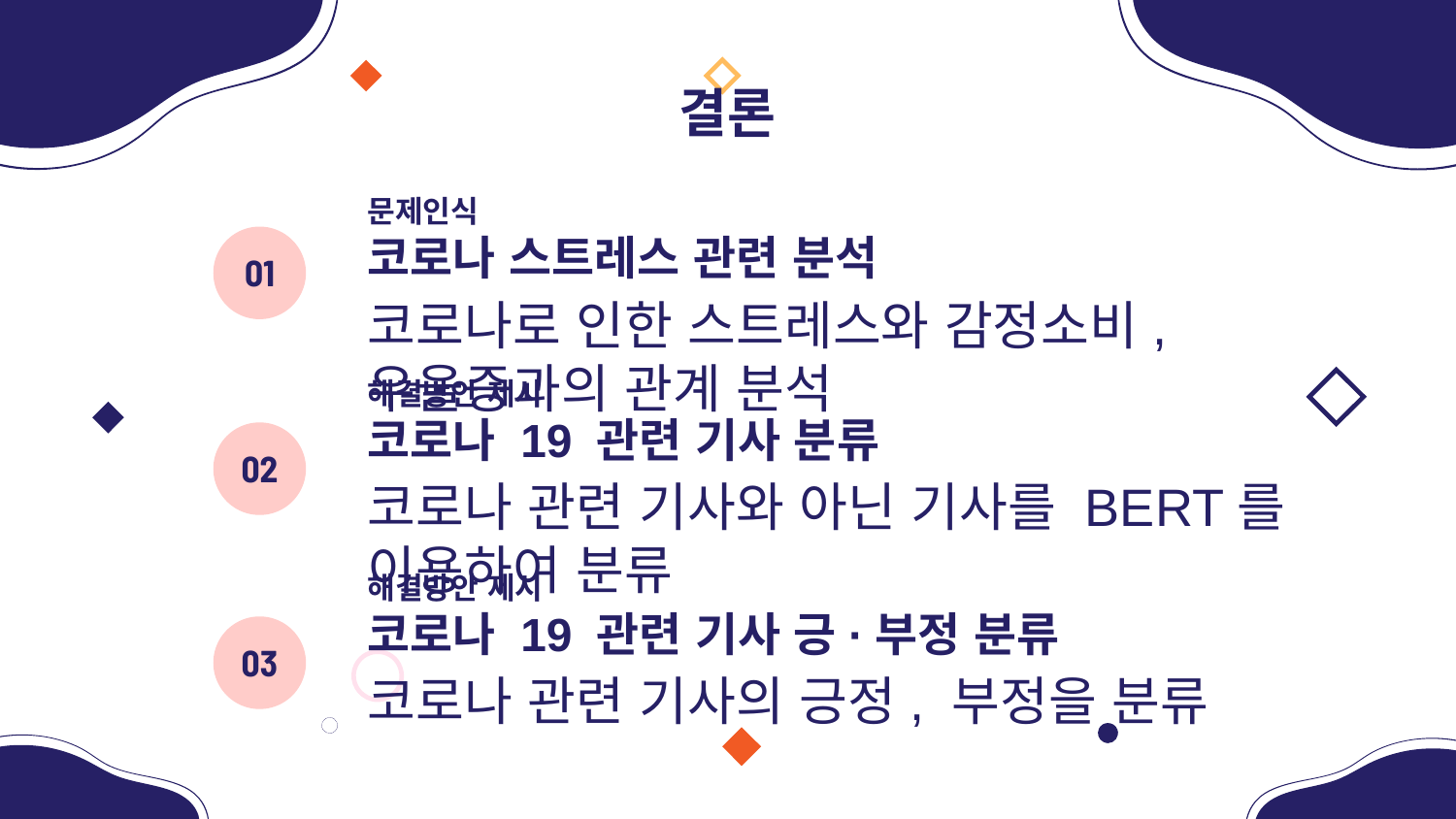

결론
문제인식
코로나 스트레스 관련 분석

01
코로나로 인한 스트레스와 감정소비, 우울증과의 관계 분석
해결방안 제시
코로나 19 관련 기사 분류

02
코로나 관련 기사와 아닌 기사를 BERT를 이용하여 분류
해결방안 제시
코로나 19 관련 기사 긍·부정 분류

03
코로나 관련 기사의 긍정, 부정을 분류